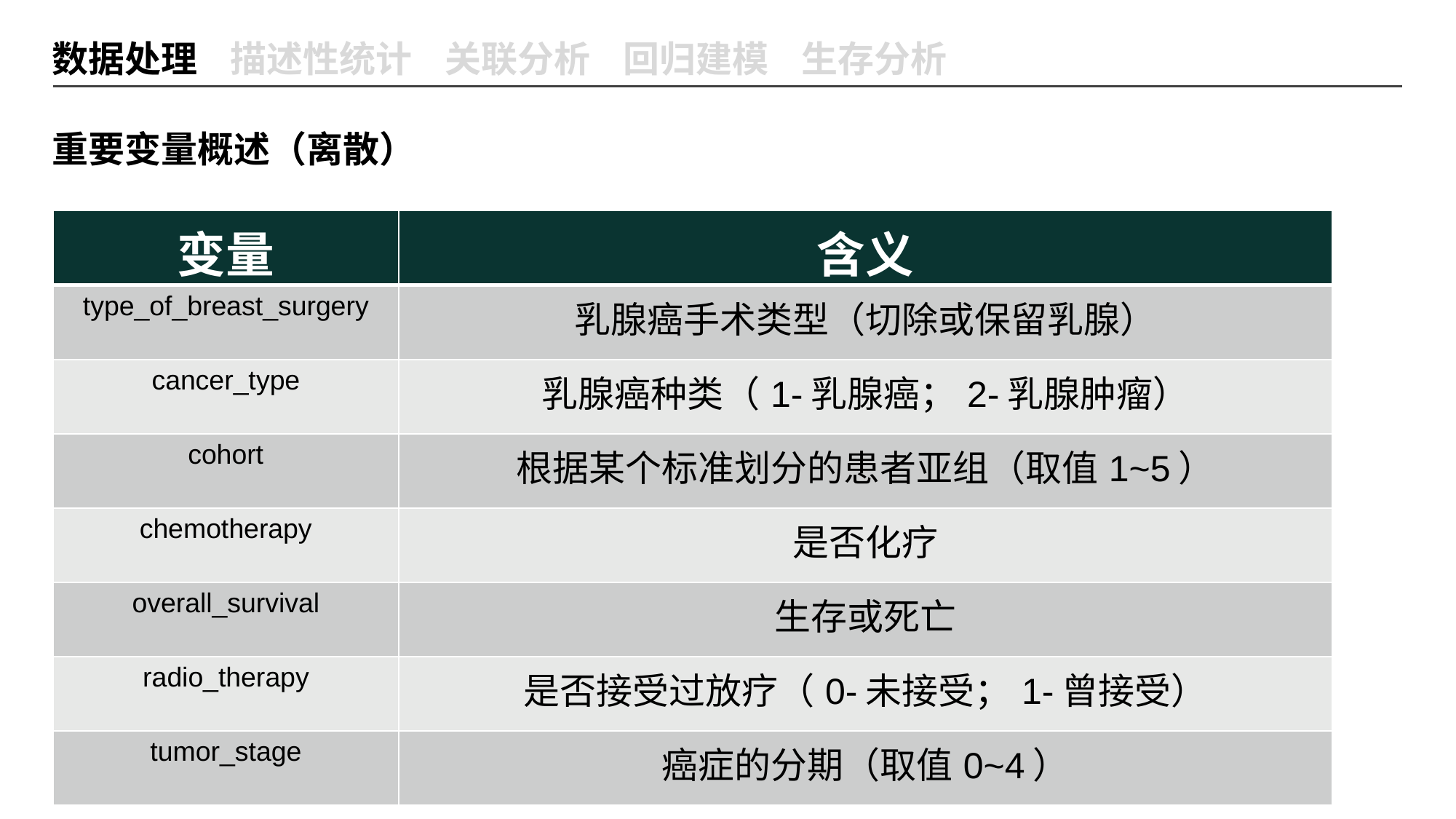

数据处理    描述性统计    关联分析    回归建模    生存分析
重要变量概述（离散）
| 变量 | 含义 |
| --- | --- |
| type\_of\_breast\_surgery | 乳腺癌手术类型（切除或保留乳腺） |
| cancer\_type | 乳腺癌种类（1-乳腺癌；2-乳腺肿瘤） |
| cohort | 根据某个标准划分的患者亚组（取值1~5） |
| chemotherapy | 是否化疗 |
| overall\_survival | 生存或死亡 |
| radio\_therapy | 是否接受过放疗（0-未接受；1-曾接受） |
| tumor\_stage | 癌症的分期（取值0~4） |